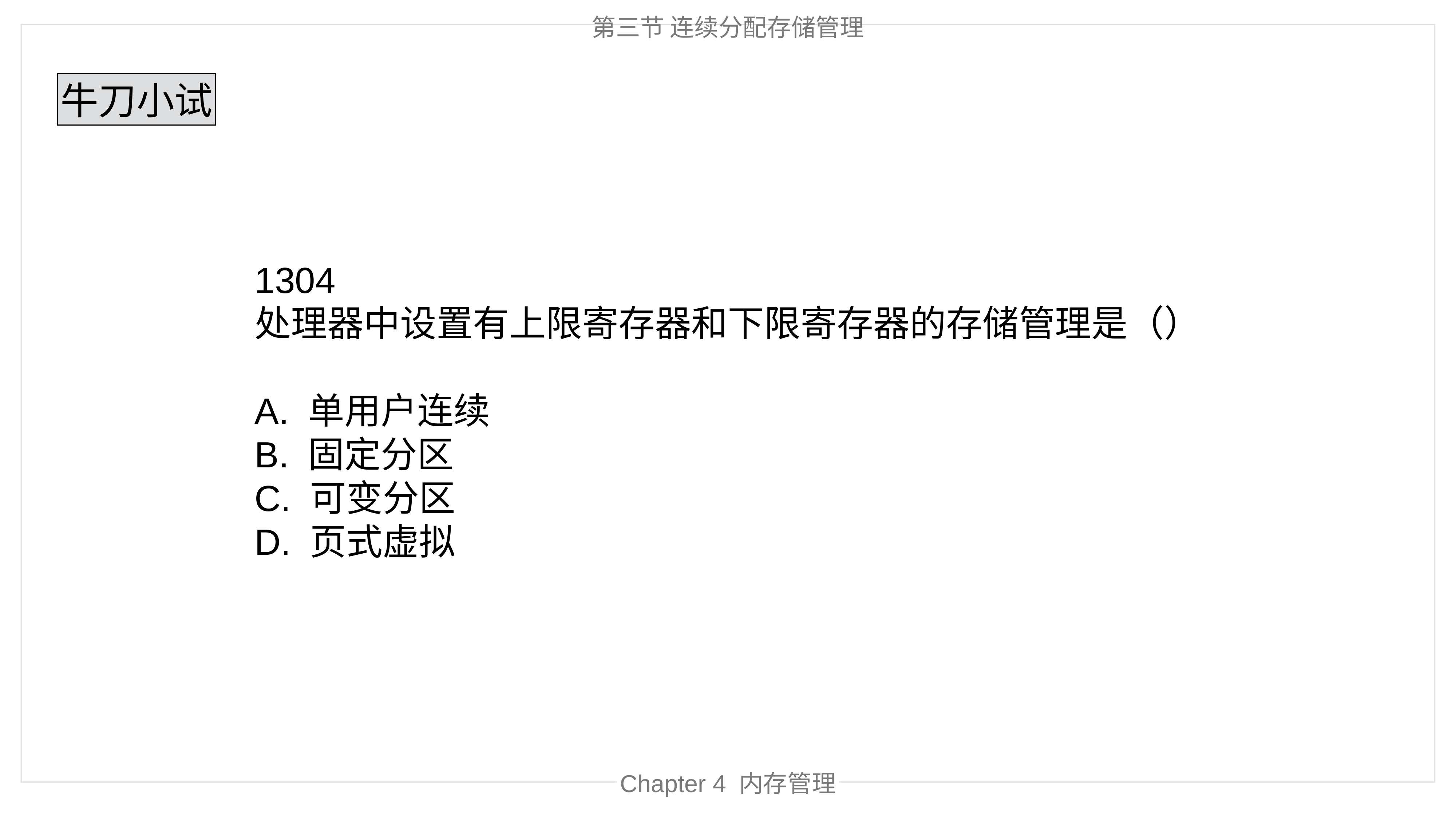

第三节 连续分配存储管理

牛刀小试
1304
处理器中设置有上限寄存器和下限寄存器的存储管理是（）

A. 单用户连续
B. 固定分区
C. 可变分区
D. 页式虚拟
Chapter 4 内存管理